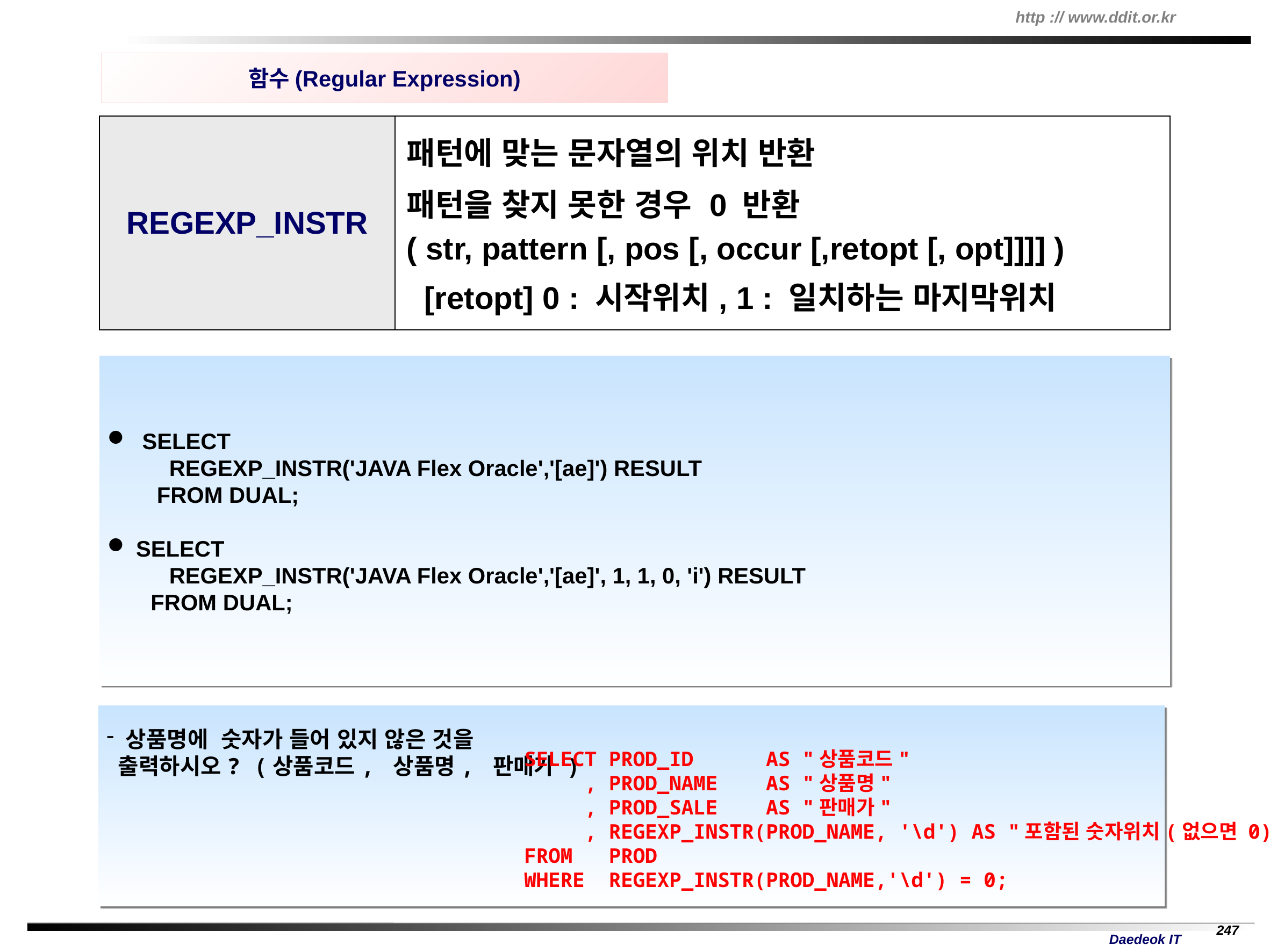

함수(Regular Expression)
| REGEXP\_INSTR | 패턴에 맞는 문자열의 위치 반환 패턴을 찾지 못한 경우 0 반환 ( str, pattern [, pos [, occur [,retopt [, opt]]]] ) [retopt] 0 : 시작위치, 1 : 일치하는 마지막위치 |
| --- | --- |
  SELECT
          REGEXP_INSTR('JAVA Flex Oracle','[ae]') RESULT
        FROM DUAL;

 SELECT
          REGEXP_INSTR('JAVA Flex Oracle','[ae]', 1, 1, 0, 'i') RESULT
       FROM DUAL;
상품명에  숫자가 들어 있지 않은 것을
 출력하시오? (상품코드, 상품명, 판매가 )

SELECT PROD_ID      AS "상품코드"
     , PROD_NAME    AS "상품명"
     , PROD_SALE    AS "판매가"
     , REGEXP_INSTR(PROD_NAME, '\d') AS "포함된 숫자위치(없으면 0)"
FROM   PROD
WHERE  REGEXP_INSTR(PROD_NAME,'\d') = 0;